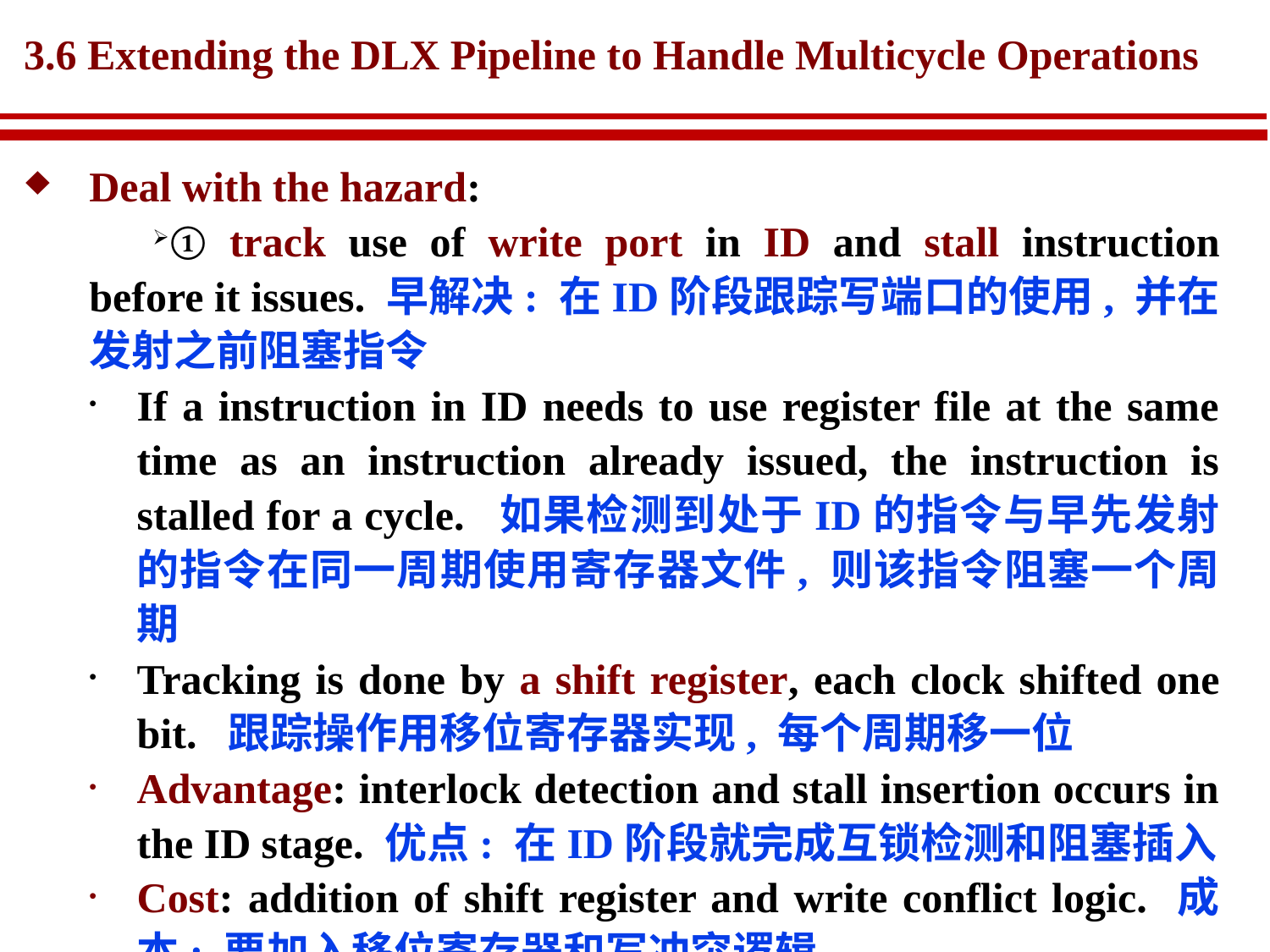

# 3.6 Extending the DLX Pipeline to Handle Multicycle Operations
Deal with the hazard:
① track use of write port in ID and stall instruction before it issues. 早解决: 在ID阶段跟踪写端口的使用, 并在发射之前阻塞指令
If a instruction in ID needs to use register file at the same time as an instruction already issued, the instruction is stalled for a cycle.  如果检测到处于ID的指令与早先发射的指令在同一周期使用寄存器文件, 则该指令阻塞一个周期
Tracking is done by a shift register, each clock shifted one bit.  跟踪操作用移位寄存器实现, 每个周期移一位
Advantage: interlock detection and stall insertion occurs in the ID stage. 优点: 在ID阶段就完成互锁检测和阻塞插入
Cost: addition of shift register and write conflict logic. 成本: 要加入移位寄存器和写冲突逻辑